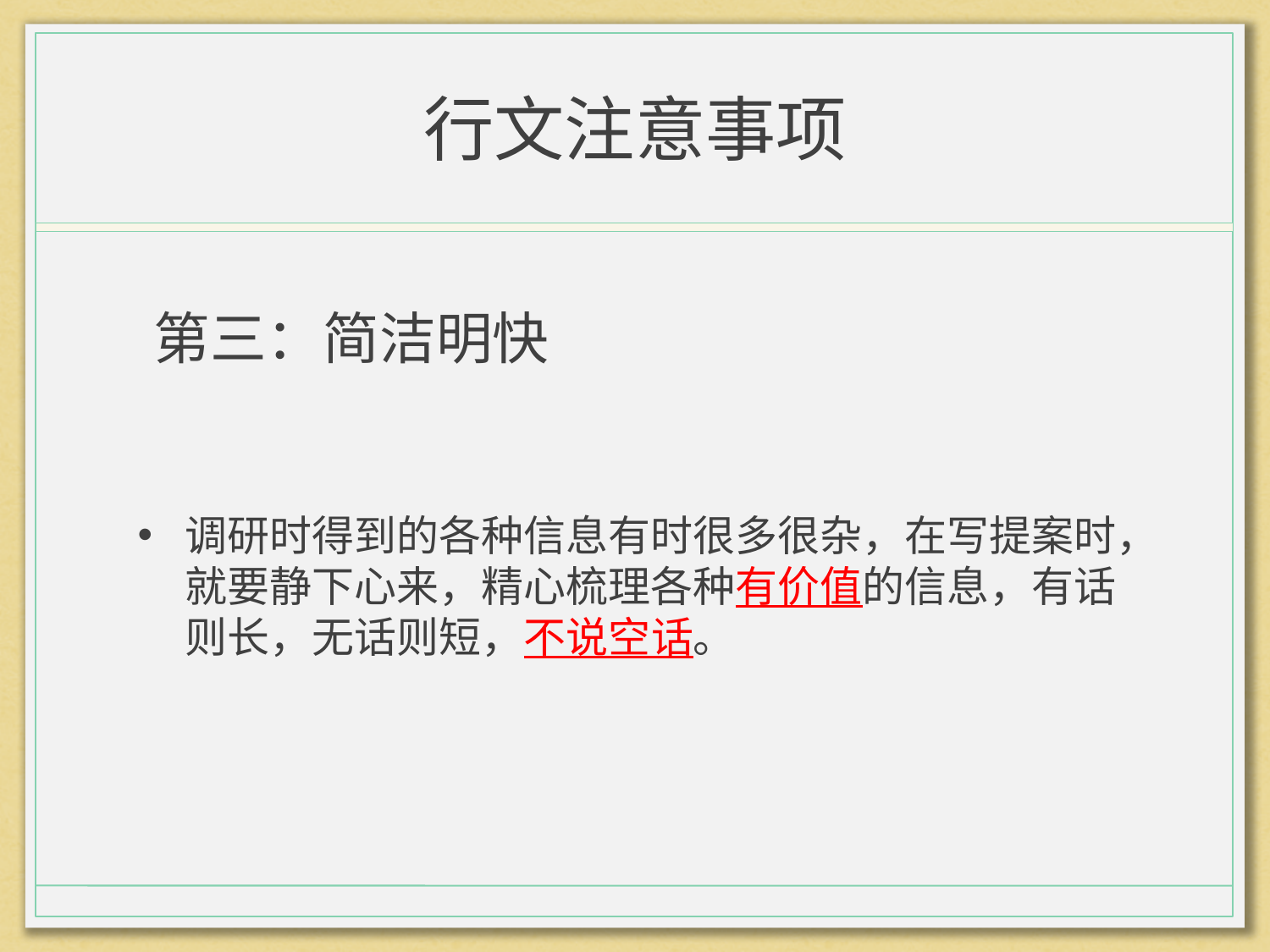

# 行文注意事项
第三：简洁明快

调研时得到的各种信息有时很多很杂，在写提案时，就要静下心来，精心梳理各种有价值的信息，有话则长，无话则短，不说空话。